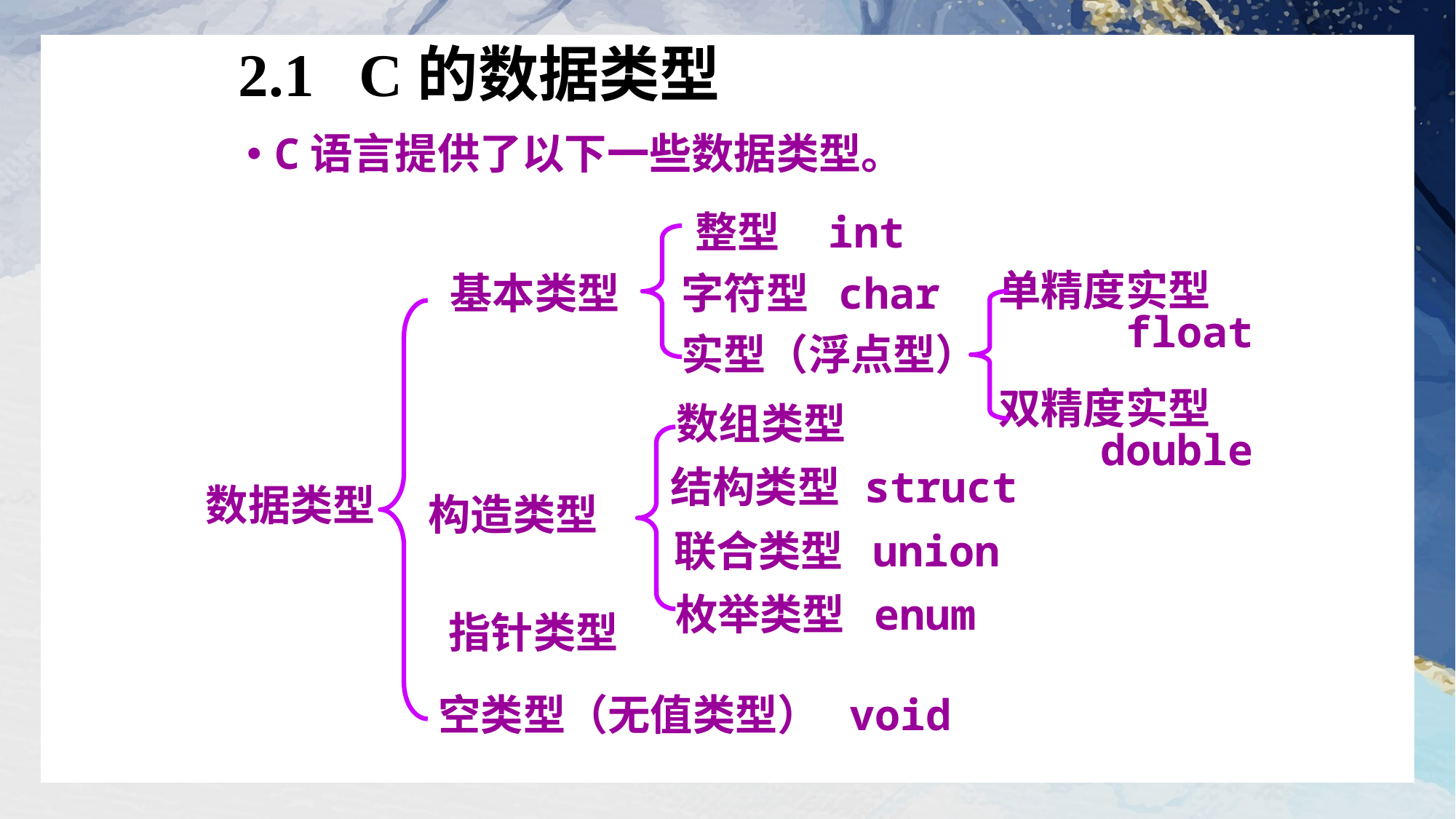

# 2.1   C的数据类型
C语言提供了以下一些数据类型。
整型    int

 基本类型
字符型  char
实型（浮点型）
单精度实型
     float

双精度实型
    double

数组类型

结构类型  struct
联合类型  union
枚举类型  enum
数据类型
构造类型
指针类型
空类型（无值类型）  void